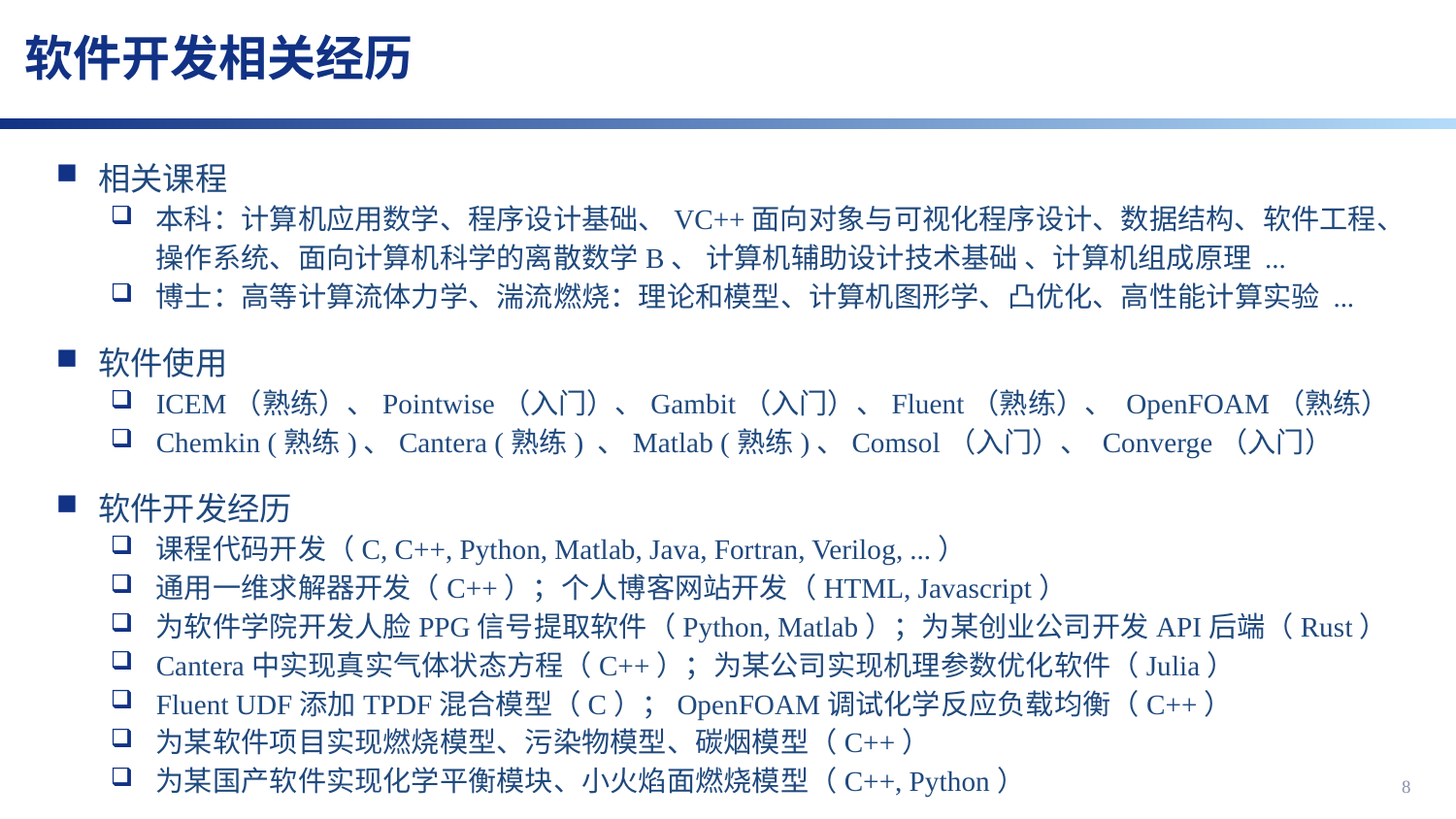

# 软件开发相关经历
 相关课程
本科：计算机应用数学、程序设计基础、VC++面向对象与可视化程序设计、数据结构、软件工程、操作系统、面向计算机科学的离散数学B、 计算机辅助设计技术基础 、计算机组成原理 ...
博士：高等计算流体力学、湍流燃烧：理论和模型、计算机图形学、凸优化、高性能计算实验 ...
 软件使用
ICEM（熟练）、Pointwise（入门）、Gambit（入门）、Fluent（熟练）、 OpenFOAM（熟练）
Chemkin (熟练)、Cantera (熟练) 、Matlab (熟练)、Comsol（入门）、 Converge（入门）
 软件开发经历
课程代码开发（C, C++, Python, Matlab, Java, Fortran, Verilog, ...）
通用一维求解器开发（C++）；个人博客网站开发（HTML, Javascript）
为软件学院开发人脸PPG信号提取软件（Python, Matlab）；为某创业公司开发API后端（Rust）
Cantera中实现真实气体状态方程（C++）；为某公司实现机理参数优化软件（Julia）
Fluent UDF添加TPDF混合模型（C）；OpenFOAM调试化学反应负载均衡（C++）
为某软件项目实现燃烧模型、污染物模型、碳烟模型（C++）
为某国产软件实现化学平衡模块、小火焰面燃烧模型（C++, Python）
8